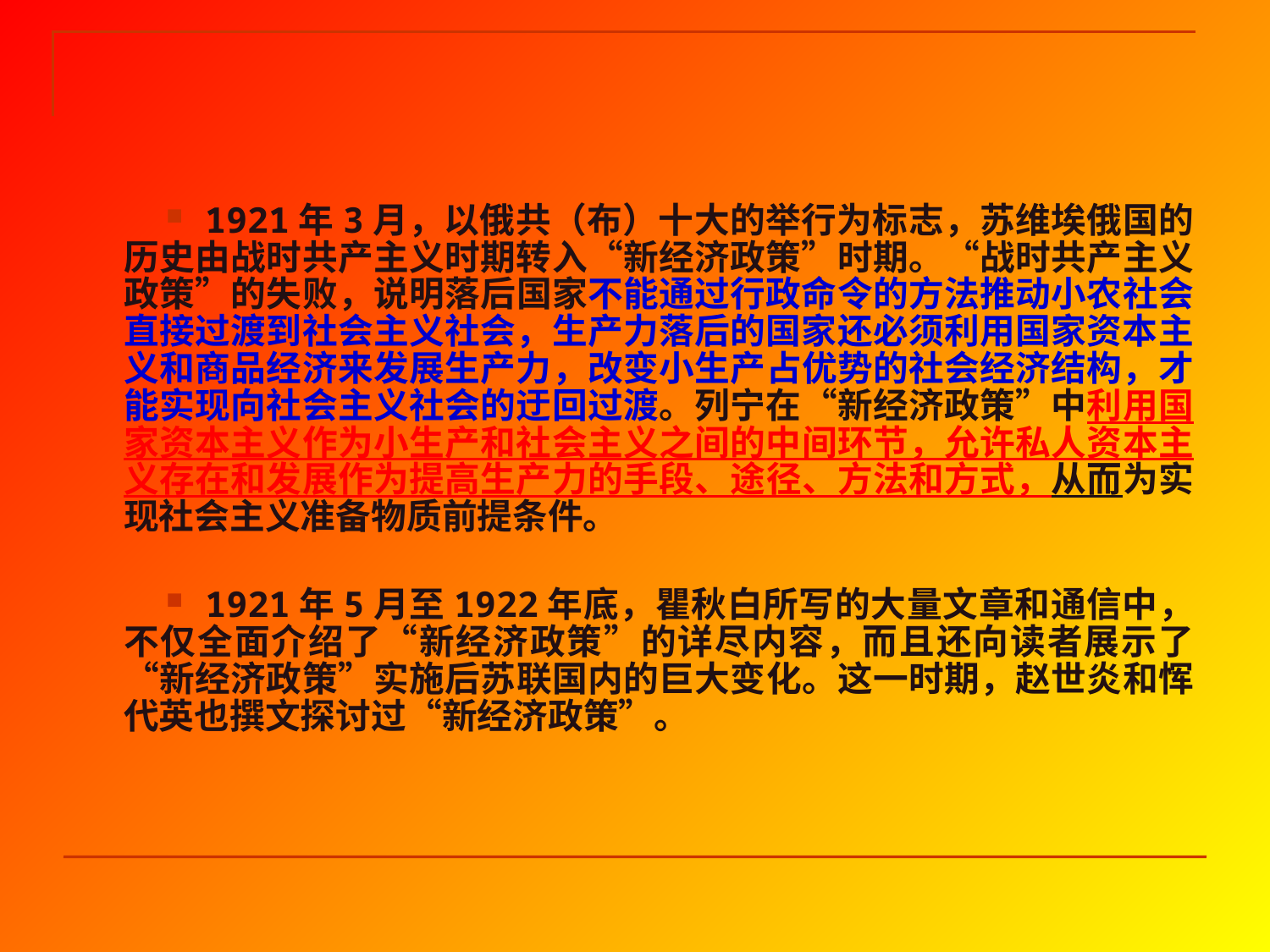

1921年3月，以俄共（布）十大的举行为标志，苏维埃俄国的历史由战时共产主义时期转入“新经济政策”时期。“战时共产主义政策”的失败，说明落后国家不能通过行政命令的方法推动小农社会直接过渡到社会主义社会，生产力落后的国家还必须利用国家资本主义和商品经济来发展生产力，改变小生产占优势的社会经济结构，才能实现向社会主义社会的迂回过渡。列宁在“新经济政策”中利用国家资本主义作为小生产和社会主义之间的中间环节，允许私人资本主义存在和发展作为提高生产力的手段、途径、方法和方式，从而为实现社会主义准备物质前提条件。

 1921年5月至1922年底，瞿秋白所写的大量文章和通信中，不仅全面介绍了“新经济政策”的详尽内容，而且还向读者展示了“新经济政策”实施后苏联国内的巨大变化。这一时期，赵世炎和恽代英也撰文探讨过“新经济政策”。